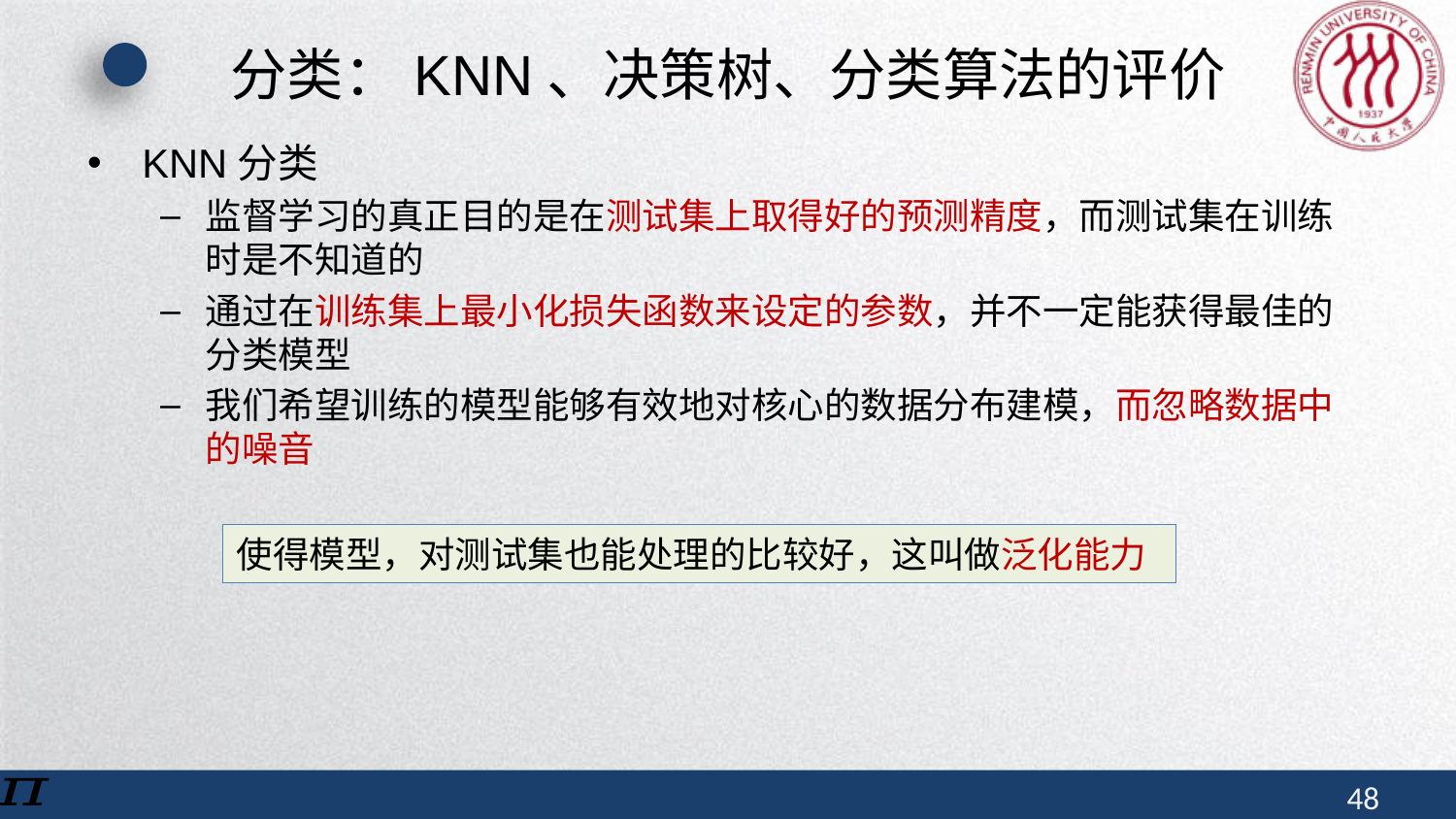

# 分类：KNN、决策树、分类算法的评价
KNN分类
监督学习的真正目的是在测试集上取得好的预测精度，而测试集在训练时是不知道的
通过在训练集上最小化损失函数来设定的参数，并不一定能获得最佳的分类模型
我们希望训练的模型能够有效地对核心的数据分布建模，而忽略数据中的噪音

使得模型，对测试集也能处理的比较好，这叫做泛化能力